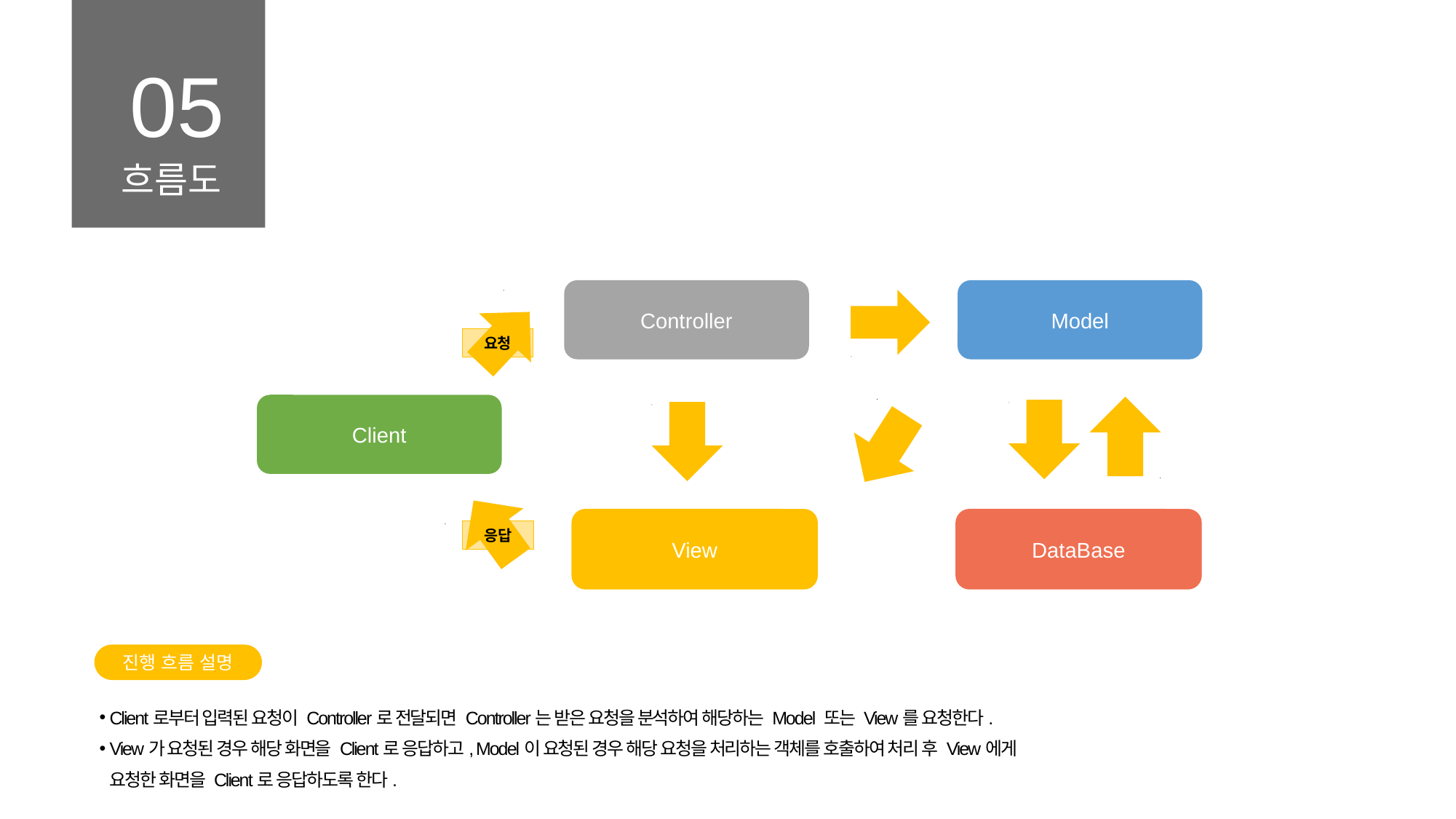

05
흐름도
Controller
Model

요청
Client

View
DataBase
응답
진행 흐름 설명
Client로부터 입력된 요청이 Controller로 전달되면 Controller는 받은 요청을 분석하여 해당하는 Model 또는 View를 요청한다.
View가 요청된 경우 해당 화면을 Client로 응답하고, Model이 요청된 경우 해당 요청을 처리하는 객체를 호출하여 처리 후 View에게
	요청한 화면을 Client로 응답하도록 한다.